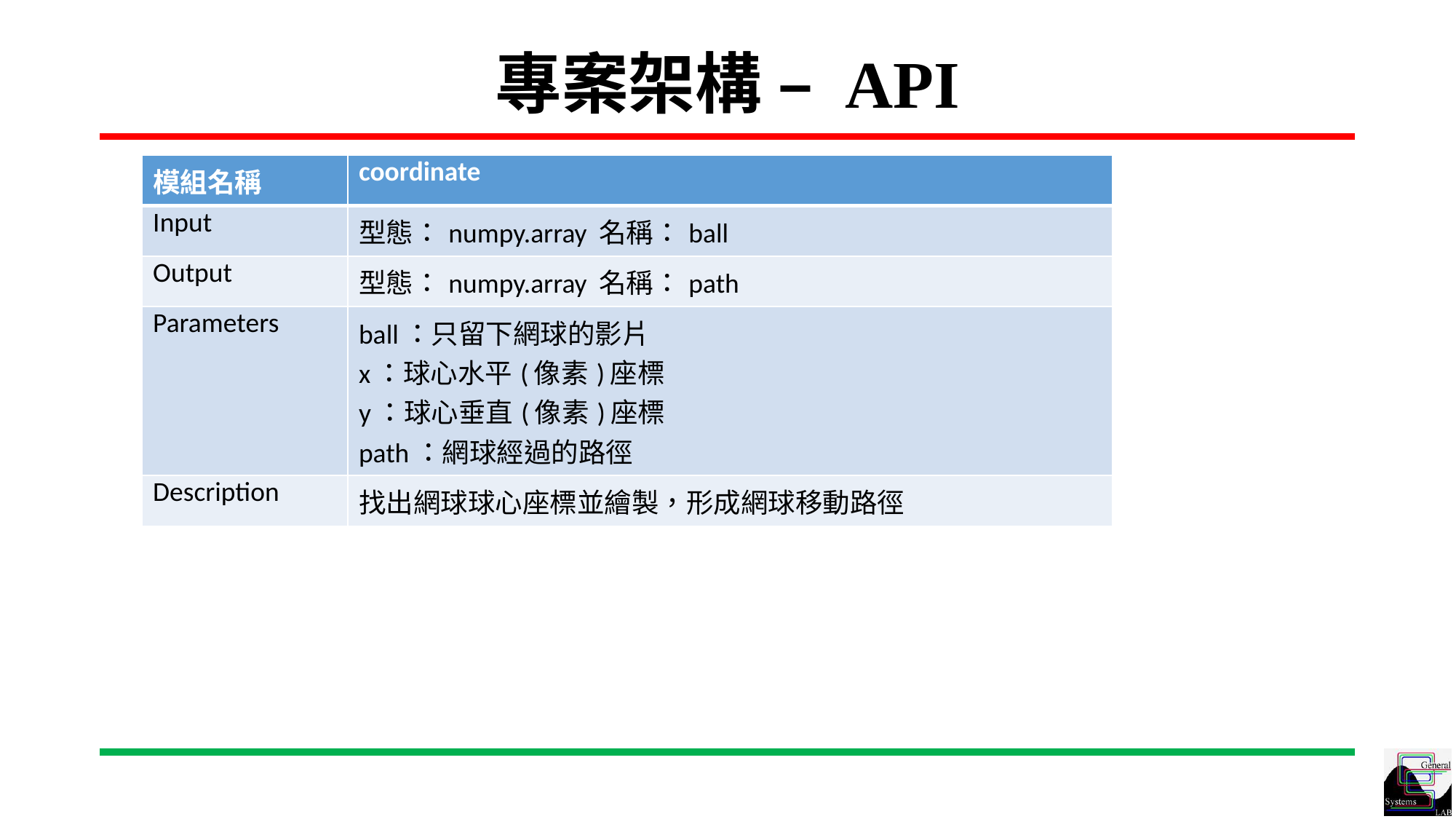

# 專案架構 – API
| 模組名稱 | coordinate |
| --- | --- |
| Input | 型態：numpy.array 名稱：ball |
| Output | 型態：numpy.array 名稱：path |
| Parameters | ball：只留下網球的影片 x：球心水平(像素)座標 y：球心垂直(像素)座標 path：網球經過的路徑 |
| Description | 找出網球球心座標並繪製，形成網球移動路徑 |